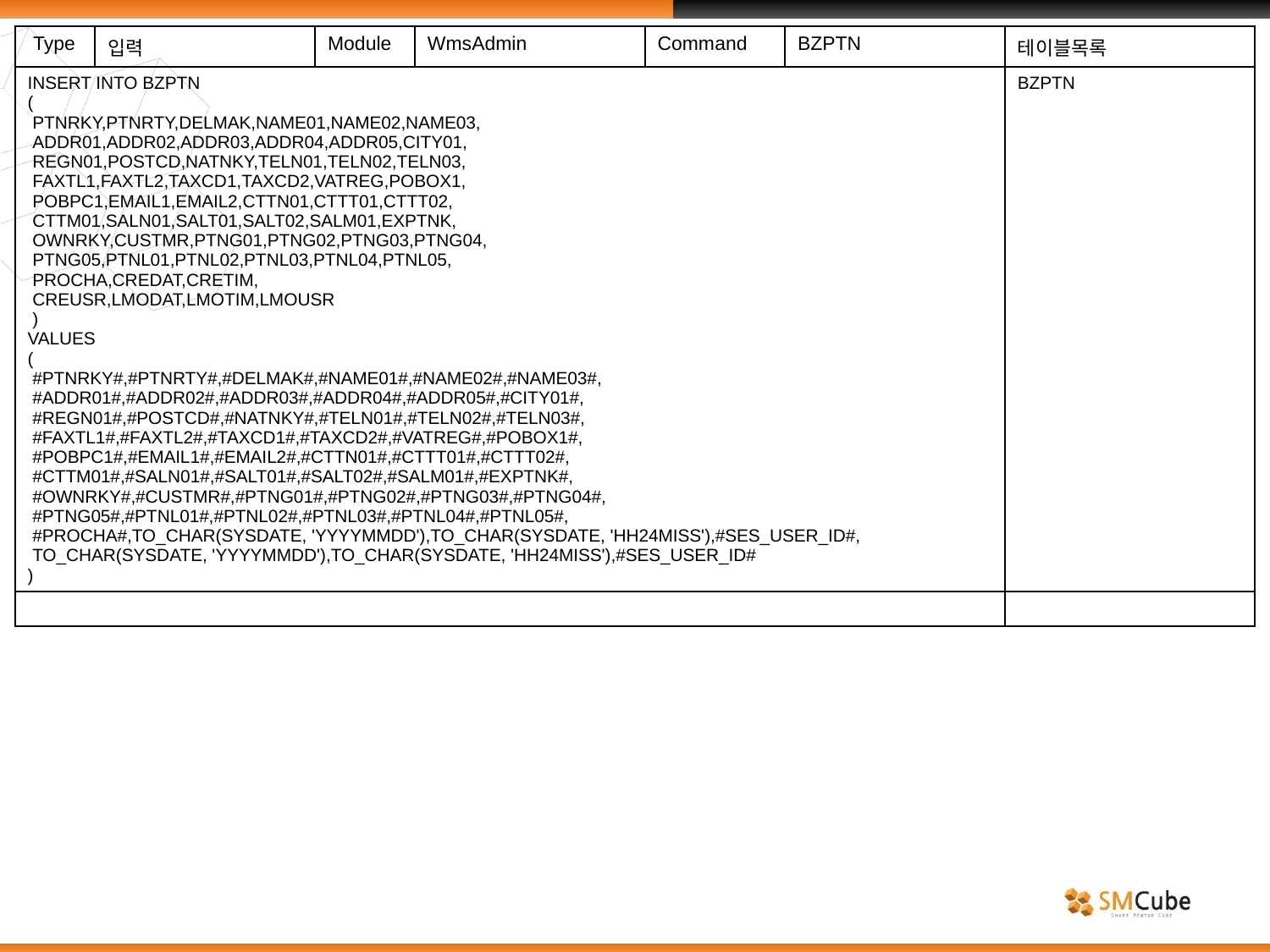

| Type | 입력 | Module | WmsAdmin | Command | BZPTN | 테이블목록 |
| --- | --- | --- | --- | --- | --- | --- |
| INSERT INTO BZPTN ( PTNRKY,PTNRTY,DELMAK,NAME01,NAME02,NAME03, ADDR01,ADDR02,ADDR03,ADDR04,ADDR05,CITY01, REGN01,POSTCD,NATNKY,TELN01,TELN02,TELN03, FAXTL1,FAXTL2,TAXCD1,TAXCD2,VATREG,POBOX1, POBPC1,EMAIL1,EMAIL2,CTTN01,CTTT01,CTTT02, CTTM01,SALN01,SALT01,SALT02,SALM01,EXPTNK, OWNRKY,CUSTMR,PTNG01,PTNG02,PTNG03,PTNG04, PTNG05,PTNL01,PTNL02,PTNL03,PTNL04,PTNL05, PROCHA,CREDAT,CRETIM, CREUSR,LMODAT,LMOTIM,LMOUSR ) VALUES ( #PTNRKY#,#PTNRTY#,#DELMAK#,#NAME01#,#NAME02#,#NAME03#, #ADDR01#,#ADDR02#,#ADDR03#,#ADDR04#,#ADDR05#,#CITY01#, #REGN01#,#POSTCD#,#NATNKY#,#TELN01#,#TELN02#,#TELN03#, #FAXTL1#,#FAXTL2#,#TAXCD1#,#TAXCD2#,#VATREG#,#POBOX1#, #POBPC1#,#EMAIL1#,#EMAIL2#,#CTTN01#,#CTTT01#,#CTTT02#, #CTTM01#,#SALN01#,#SALT01#,#SALT02#,#SALM01#,#EXPTNK#, #OWNRKY#,#CUSTMR#,#PTNG01#,#PTNG02#,#PTNG03#,#PTNG04#, #PTNG05#,#PTNL01#,#PTNL02#,#PTNL03#,#PTNL04#,#PTNL05#, #PROCHA#,TO\_CHAR(SYSDATE, 'YYYYMMDD'),TO\_CHAR(SYSDATE, 'HH24MISS'),#SES\_USER\_ID#, TO\_CHAR(SYSDATE, 'YYYYMMDD'),TO\_CHAR(SYSDATE, 'HH24MISS'),#SES\_USER\_ID# ) |  |  |  |  |  | BZPTN |
|  |  |  |  |  |  |  |